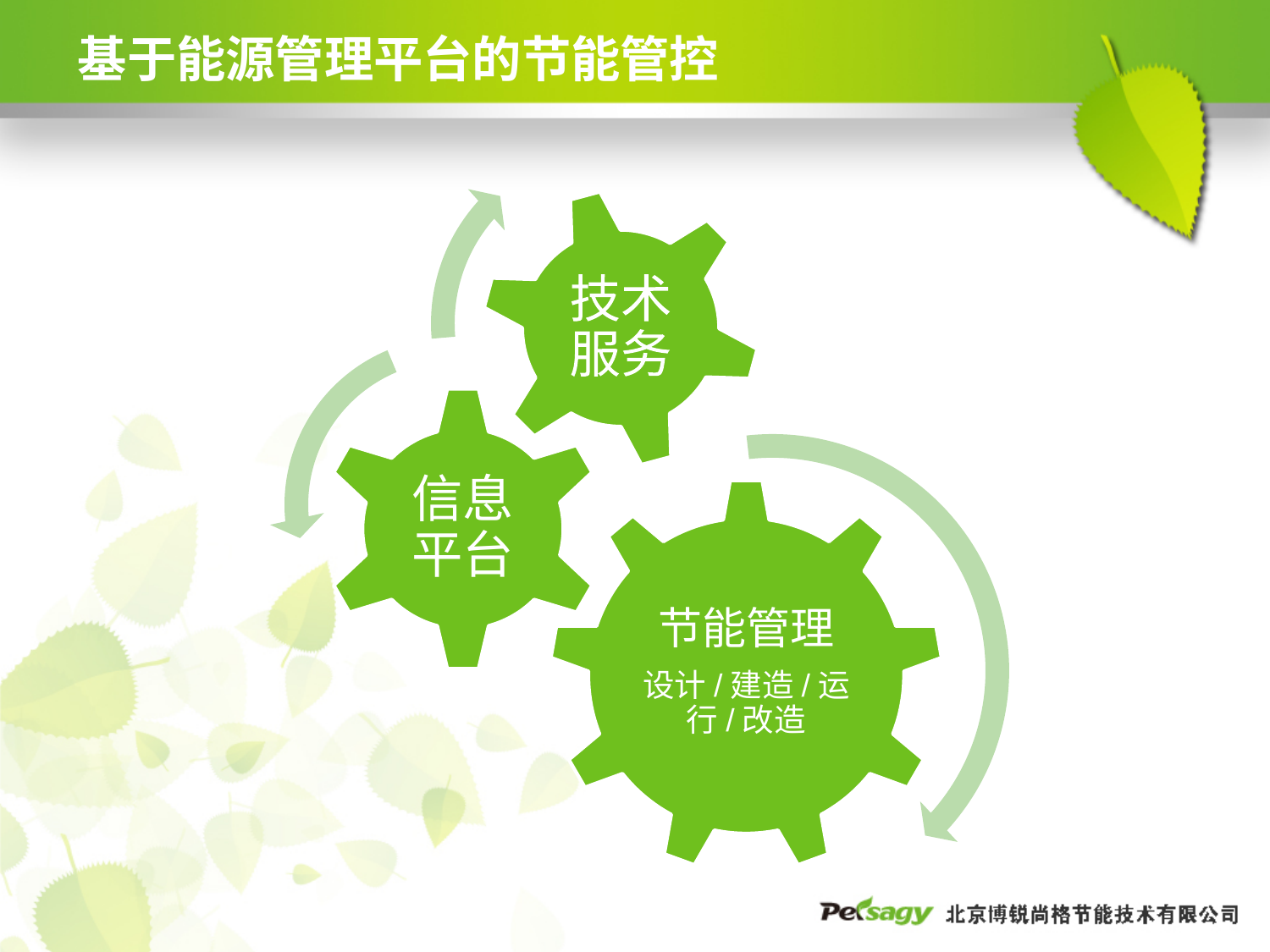

# 基于能源管理平台的节能管控
节能管理
设计/建造/运行/改造
信息平台
技术服务